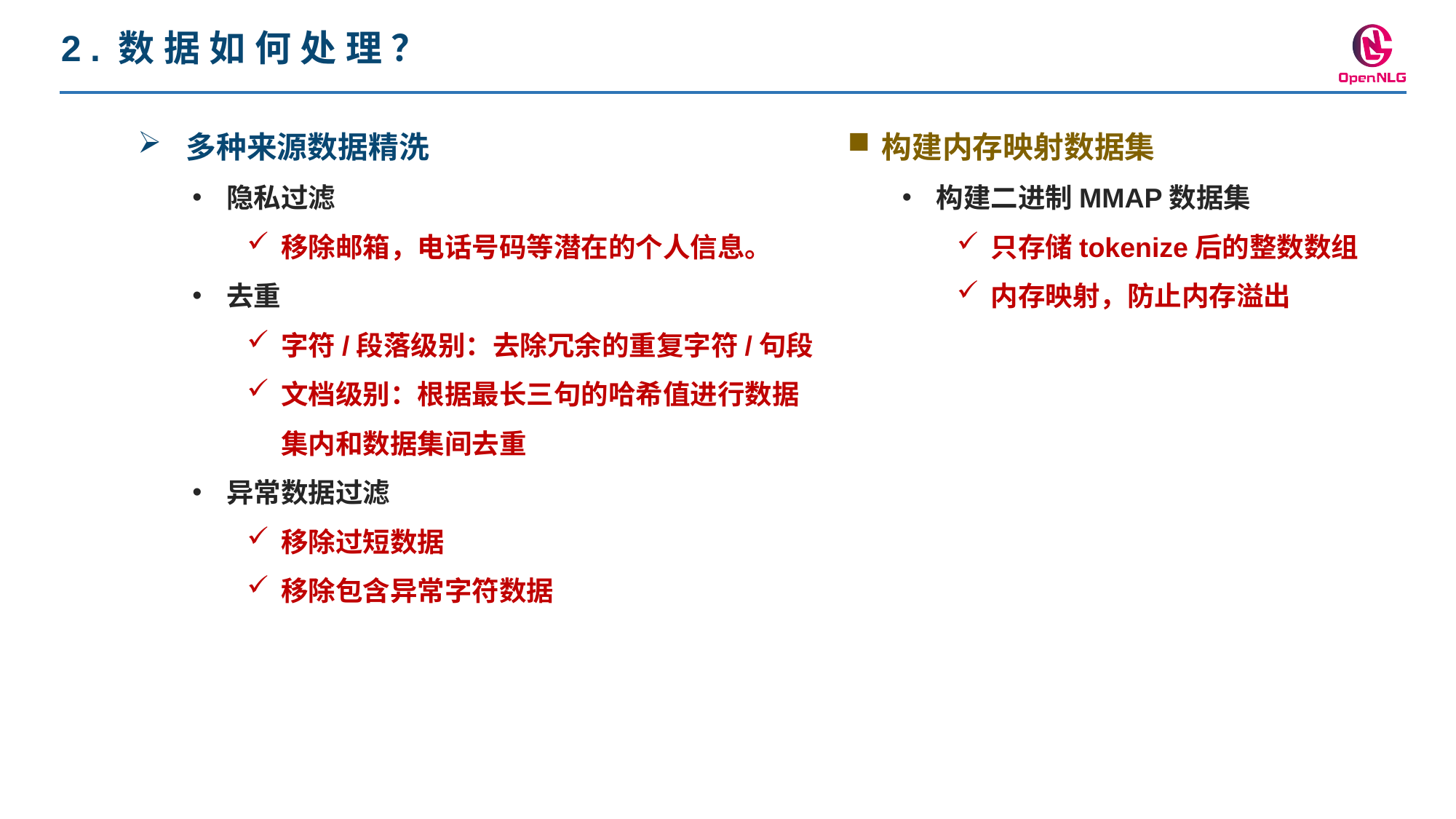

2.数据如何处理？
 多种来源数据精洗
隐私过滤
移除邮箱，电话号码等潜在的个人信息。
去重
字符/段落级别：去除冗余的重复字符/句段
文档级别：根据最长三句的哈希值进行数据集内和数据集间去重
异常数据过滤
移除过短数据
移除包含异常字符数据

构建内存映射数据集
构建二进制MMAP数据集
只存储tokenize后的整数数组
内存映射，防止内存溢出